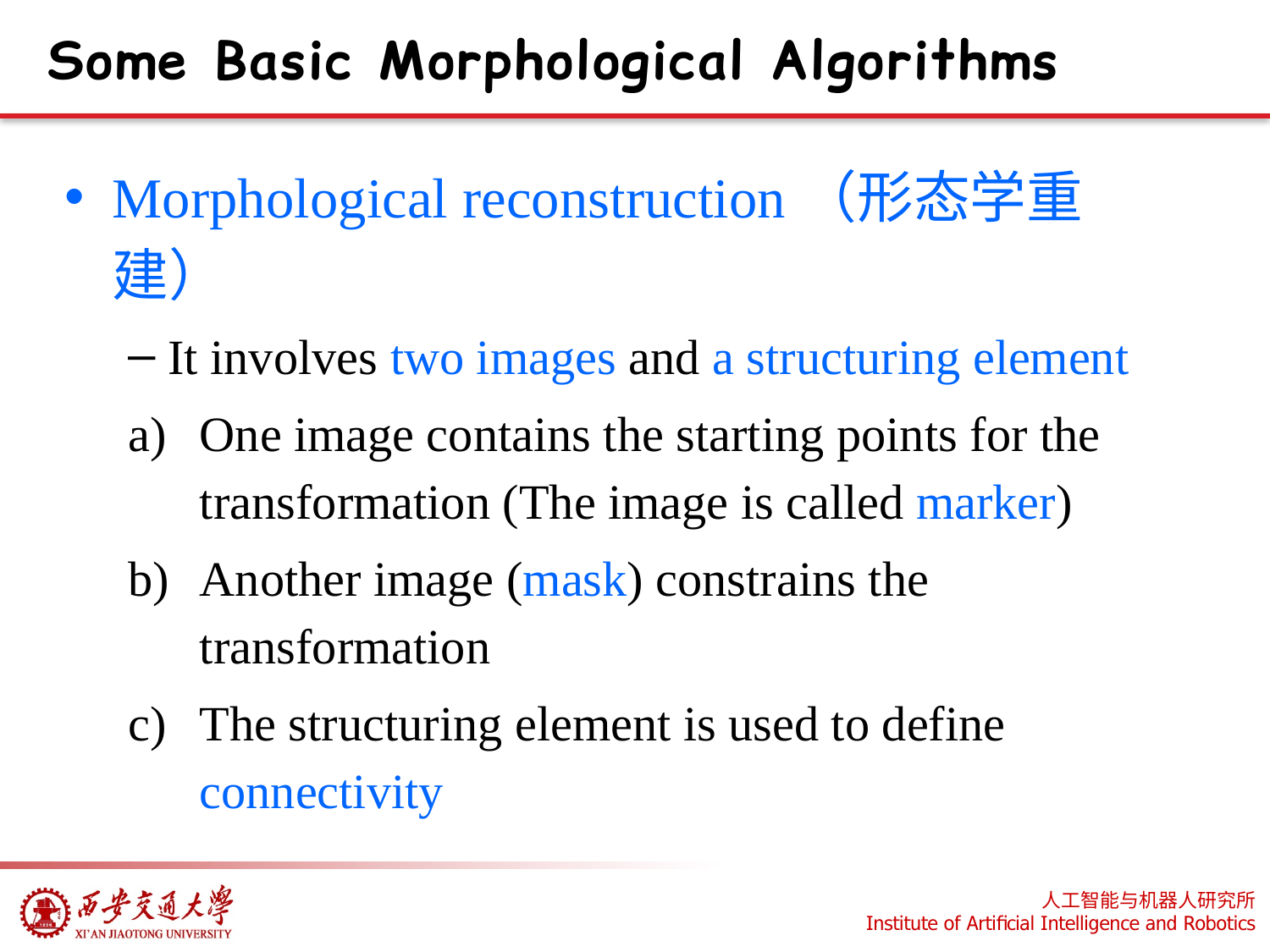

# Some Basic Morphological Algorithms
Morphological reconstruction（形态学重建）
It involves two images and a structuring element
One image contains the starting points for the transformation (The image is called marker)
Another image (mask) constrains the transformation
The structuring element is used to define connectivity